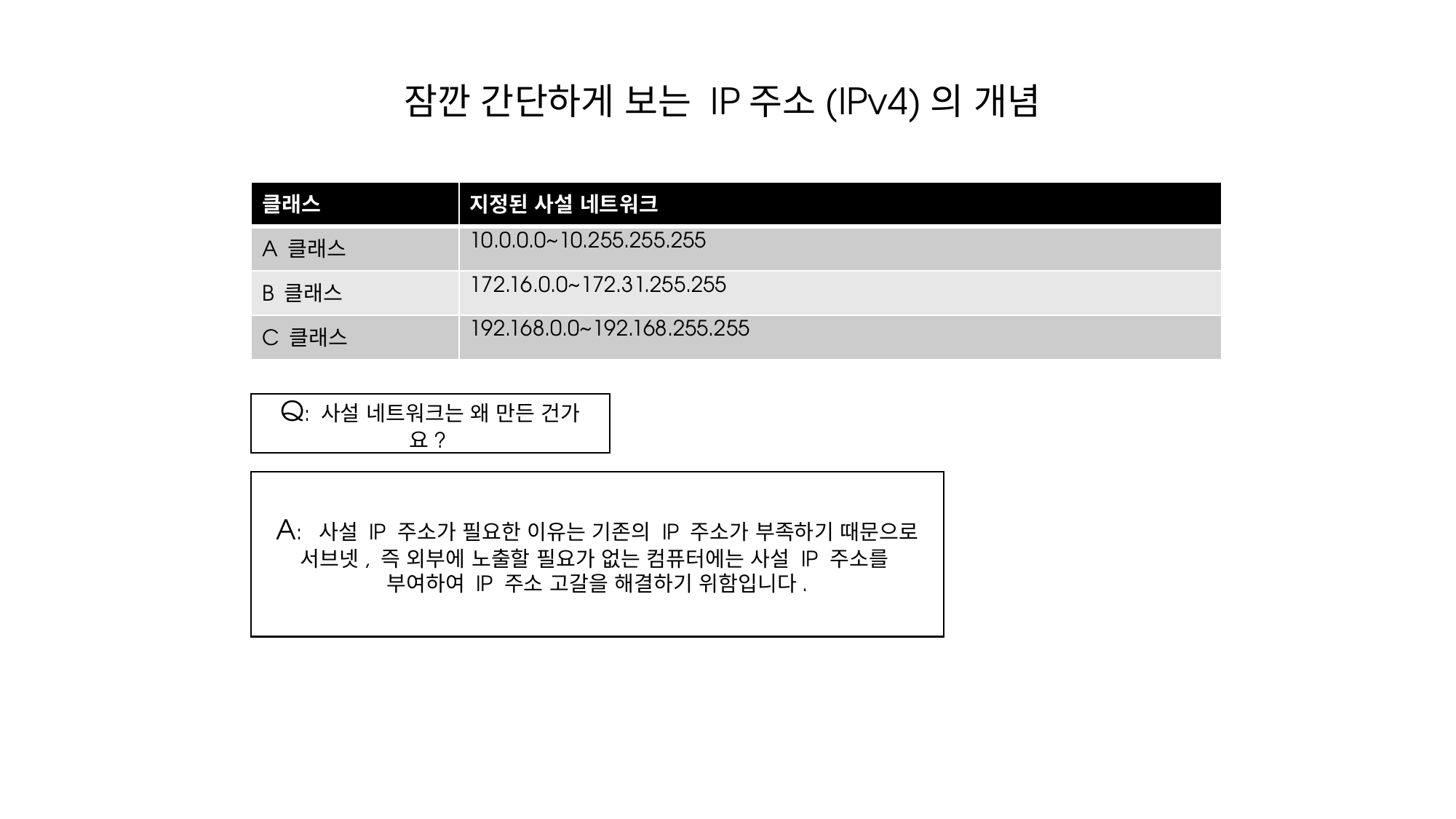

잠깐 간단하게 보는 IP주소(IPv4)의 개념
| 클래스 | 지정된 사설 네트워크 |
| --- | --- |
| A 클래스 | 10.0.0.0~10.255.255.255 |
| B 클래스 | 172.16.0.0~172.31.255.255 |
| C 클래스 | 192.168.0.0~192.168.255.255 |
Q: 사설 네트워크는 왜 만든 건가요?
A:  사설 IP 주소가 필요한 이유는 기존의 IP 주소가 부족하기 때문으로 서브넷, 즉 외부에 노출할 필요가 없는 컴퓨터에는 사설 IP 주소를
부여하여 IP 주소 고갈을 해결하기 위함입니다.